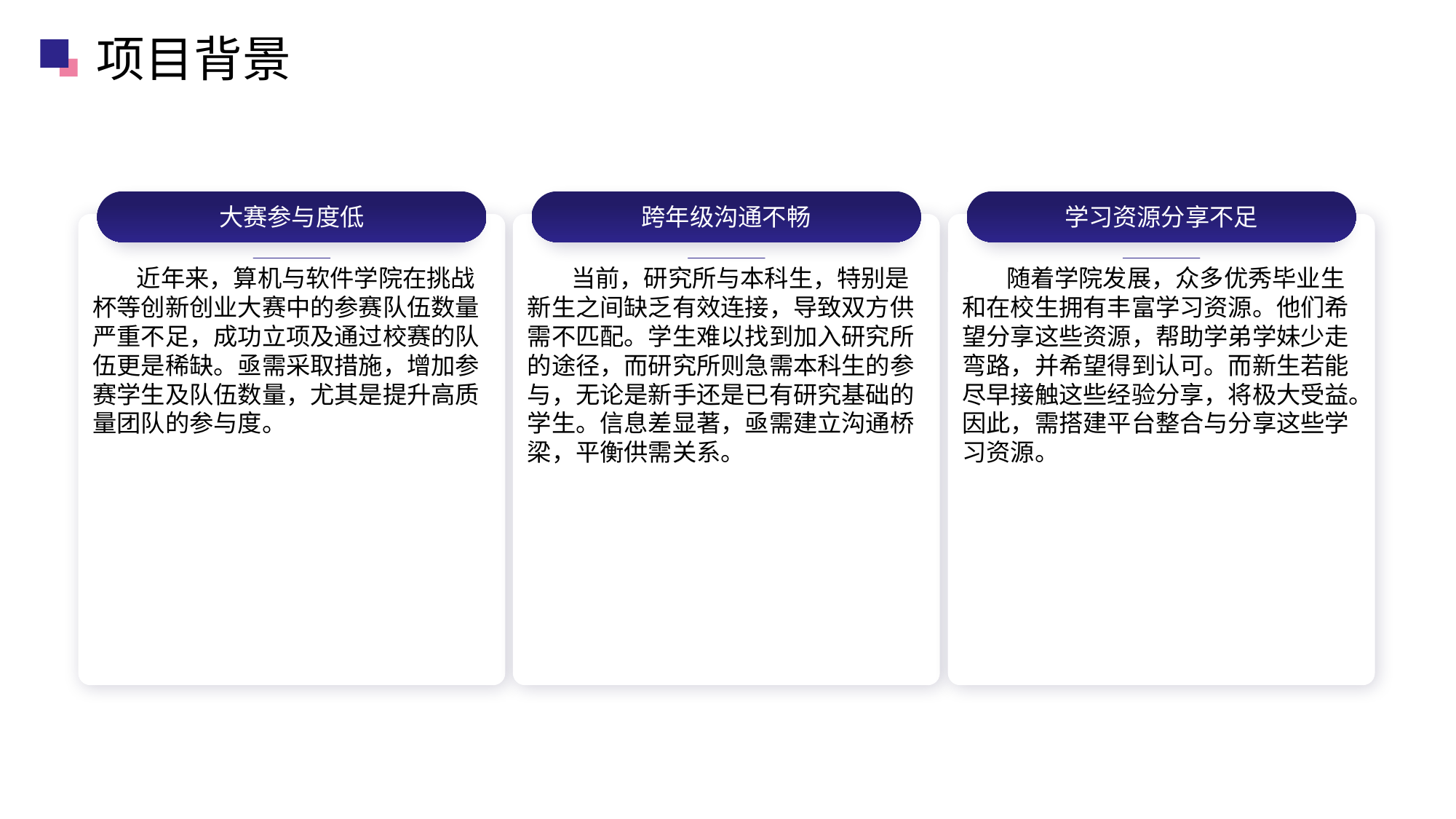

项目背景

大赛参与度低
跨年级沟通不畅
学习资源分享不足

       近年来，算机与软件学院在挑战杯等创新创业大赛中的参赛队伍数量严重不足，成功立项及通过校赛的队伍更是稀缺。亟需采取措施，增加参赛学生及队伍数量，尤其是提升高质量团队的参与度。
       当前，研究所与本科生，特别是新生之间缺乏有效连接，导致双方供需不匹配。学生难以找到加入研究所的途径，而研究所则急需本科生的参与，无论是新手还是已有研究基础的学生。信息差显著，亟需建立沟通桥梁，平衡供需关系。
       随着学院发展，众多优秀毕业生和在校生拥有丰富学习资源。他们希望分享这些资源，帮助学弟学妹少走弯路，并希望得到认可。而新生若能尽早接触这些经验分享，将极大受益。因此，需搭建平台整合与分享这些学习资源。